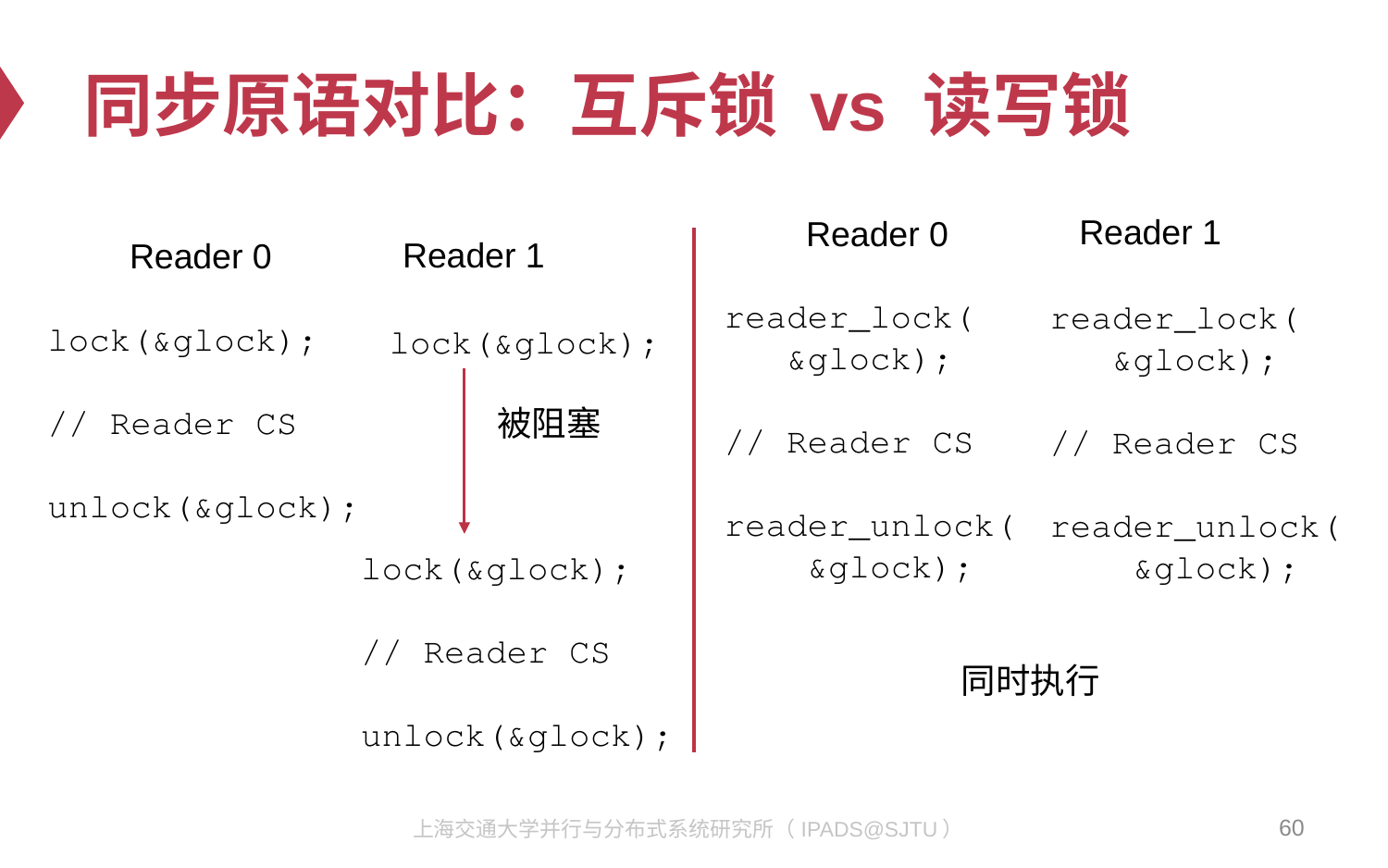

# 同步原语对比：互斥锁 vs 读写锁
Reader 1
Reader 0
Reader 1
Reader 0
reader_lock(
   &glock);

// Reader CS

reader_unlock(
    &glock);
reader_lock(
   &glock);

// Reader CS

reader_unlock(
    &glock);
lock(&glock);

// Reader CS

unlock(&glock);
lock(&glock);
被阻塞
lock(&glock);

// Reader CS

unlock(&glock);
同时执行
60
上海交通大学并行与分布式系统研究所（IPADS@SJTU）